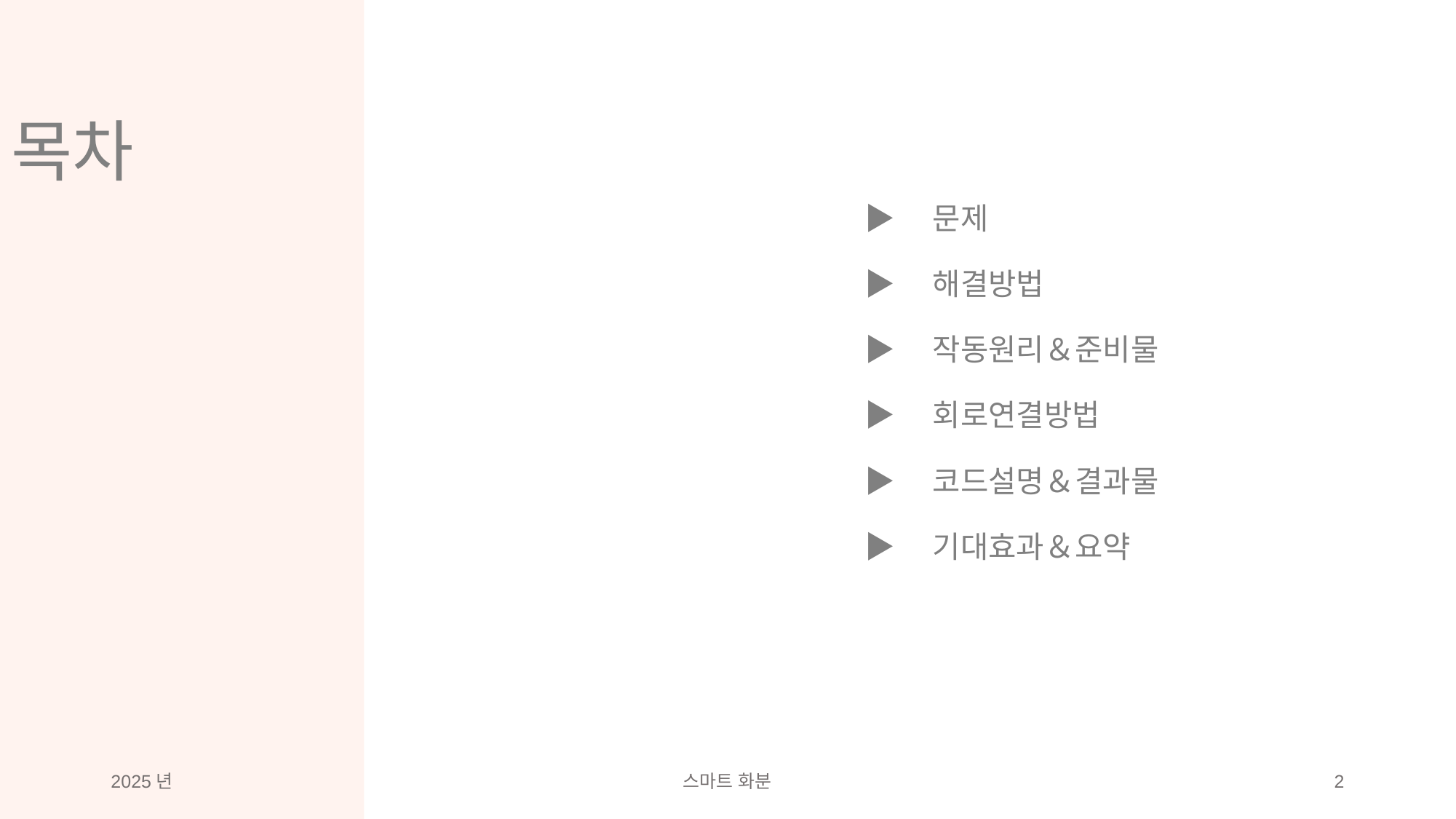

# 목차
▶　문제

▶　해결방법

▶　작동원리＆준비물

▶　회로연결방법

▶　코드설명＆결과물

▶　기대효과＆요약
2025년
스마트 화분
2